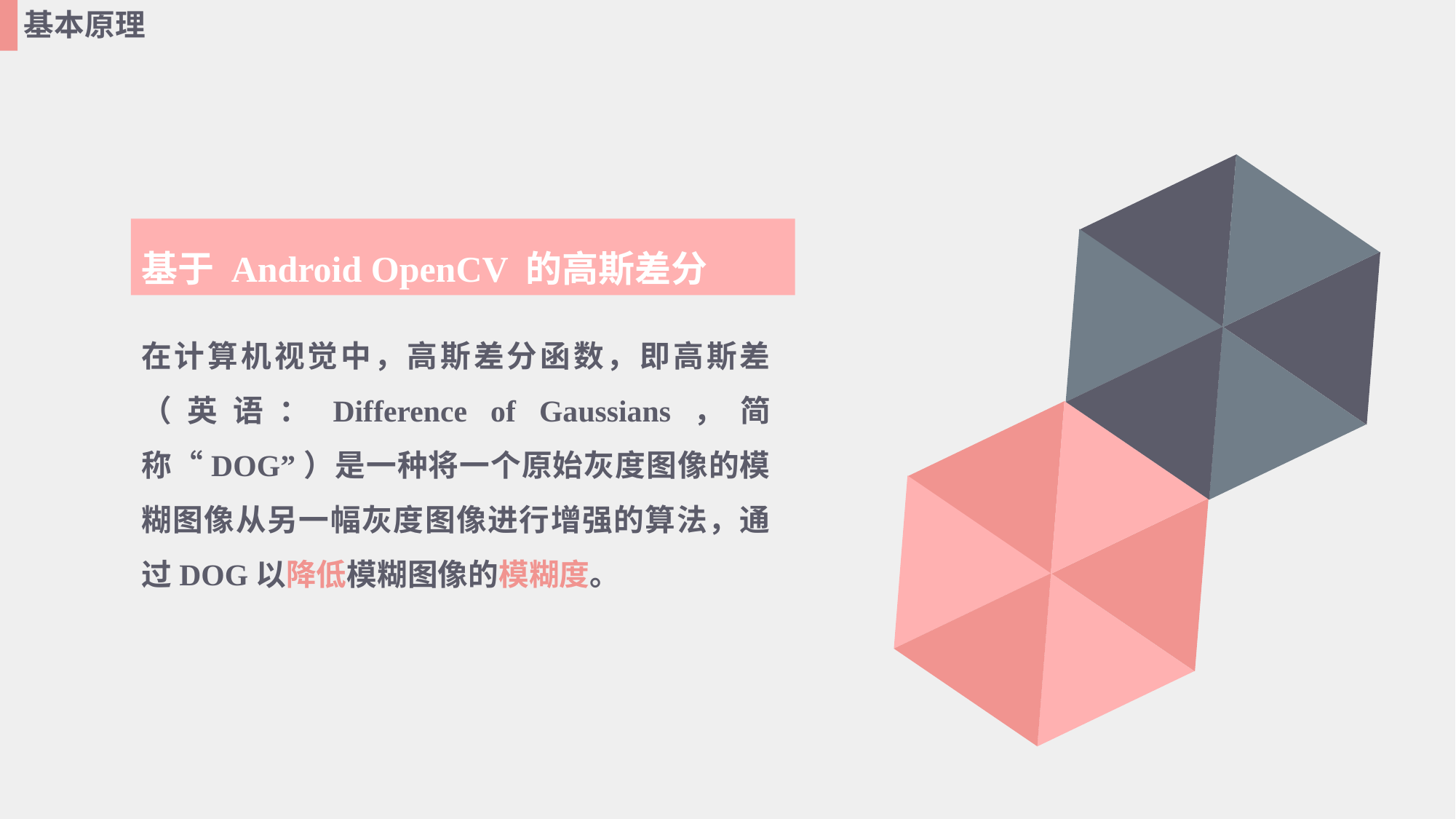

基本原理

基于 Android OpenCV 的高斯差分
在计算机视觉中，高斯差分函数，即高斯差（英语：Difference of Gaussians，简称“DOG”）是一种将一个原始灰度图像的模糊图像从另一幅灰度图像进行增强的算法，通过DOG以降低模糊图像的模糊度。